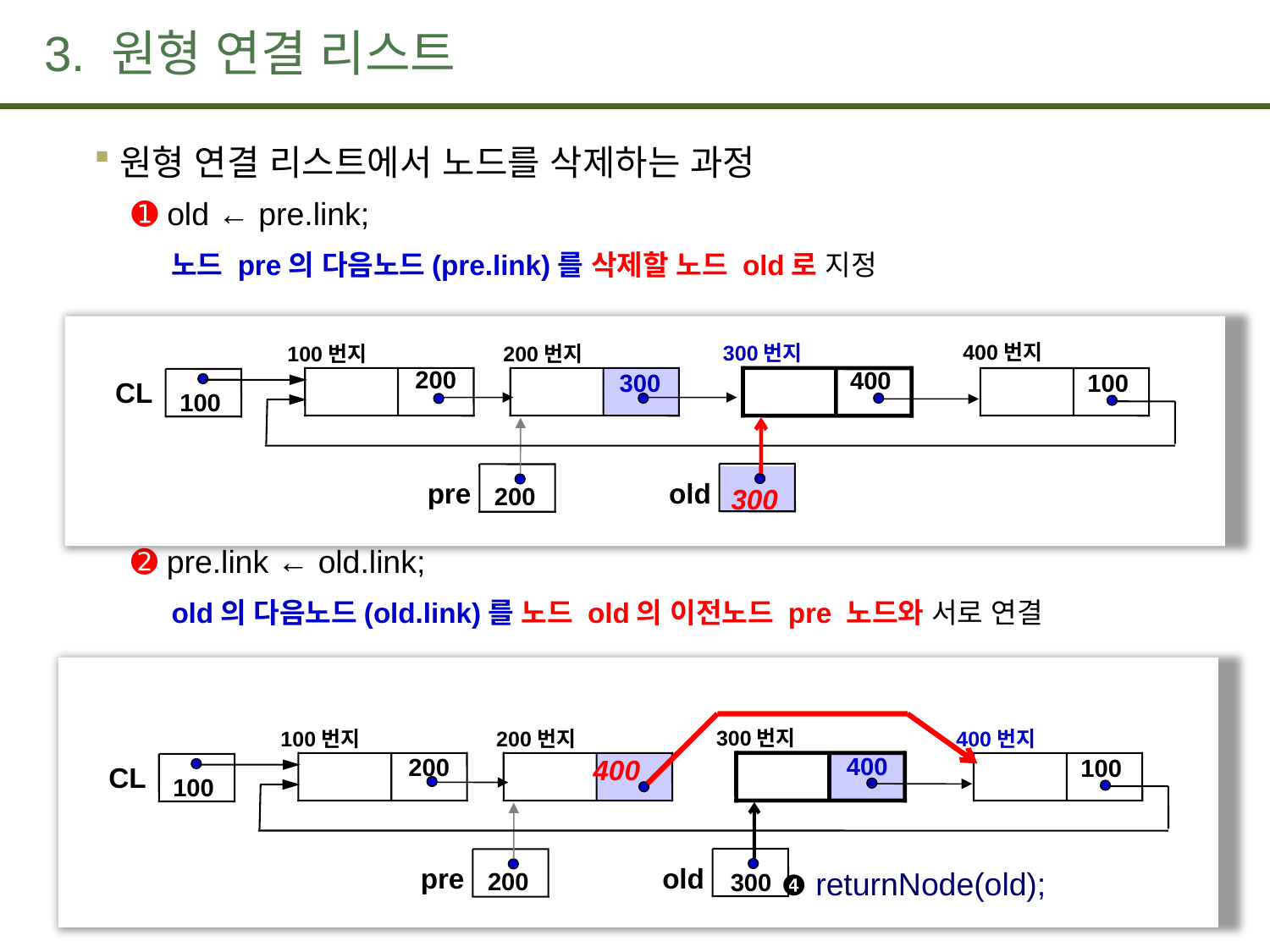

# 3. 원형 연결 리스트
원형 연결 리스트에서 노드를 삭제하는 과정
➊ old ← pre.link;
노드 pre의 다음노드(pre.link)를 삭제할 노드 old로 지정

➋ pre.link ← old.link;
old의 다음노드(old.link)를 노드 old의 이전노드 pre 노드와 서로 연결

400번지

100

300번지

400

200번지

100번지
200

CL

100

300

pre

200

old

300

300번지

old

300

200번지

100번지

200

400번지

100

CL

100

400
400

pre

200

❹ returnNode(old);